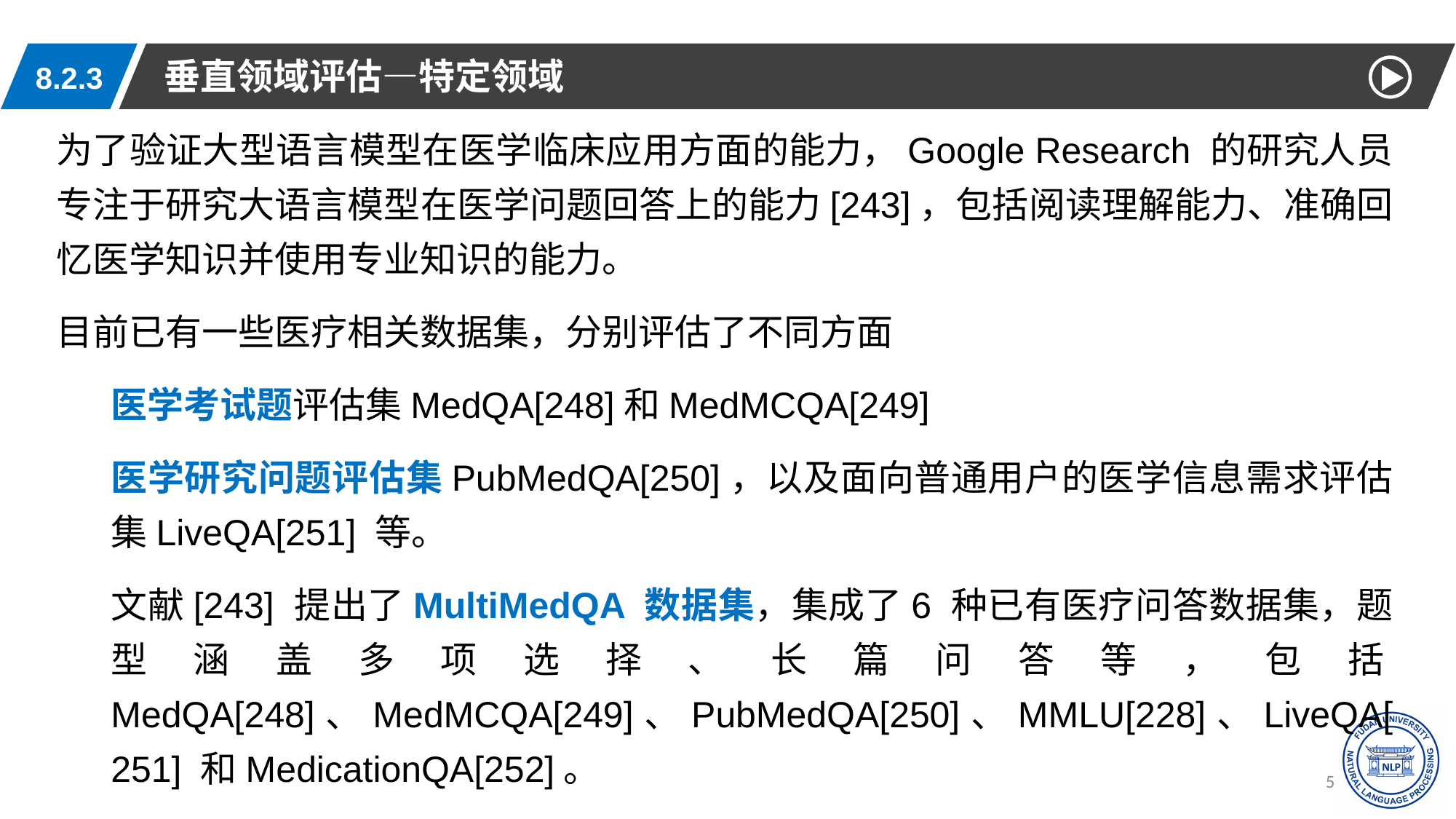

垂直领域评估—特定领域
8.2.3

为了验证大型语言模型在医学临床应用方面的能力，Google Research 的研究人员专注于研究大语言模型在医学问题回答上的能力[243]，包括阅读理解能力、准确回忆医学知识并使用专业知识的能力。
目前已有一些医疗相关数据集，分别评估了不同方面
医学考试题评估集MedQA[248]和MedMCQA[249]
医学研究问题评估集PubMedQA[250]，以及面向普通用户的医学信息需求评估集LiveQA[251] 等。
文献[243] 提出了MultiMedQA 数据集，集成了6 种已有医疗问答数据集，题型涵盖多项选择、长篇问答等，包括MedQA[248]、MedMCQA[249]、PubMedQA[250]、MMLU[228]、LiveQA[251] 和MedicationQA[252]。
50